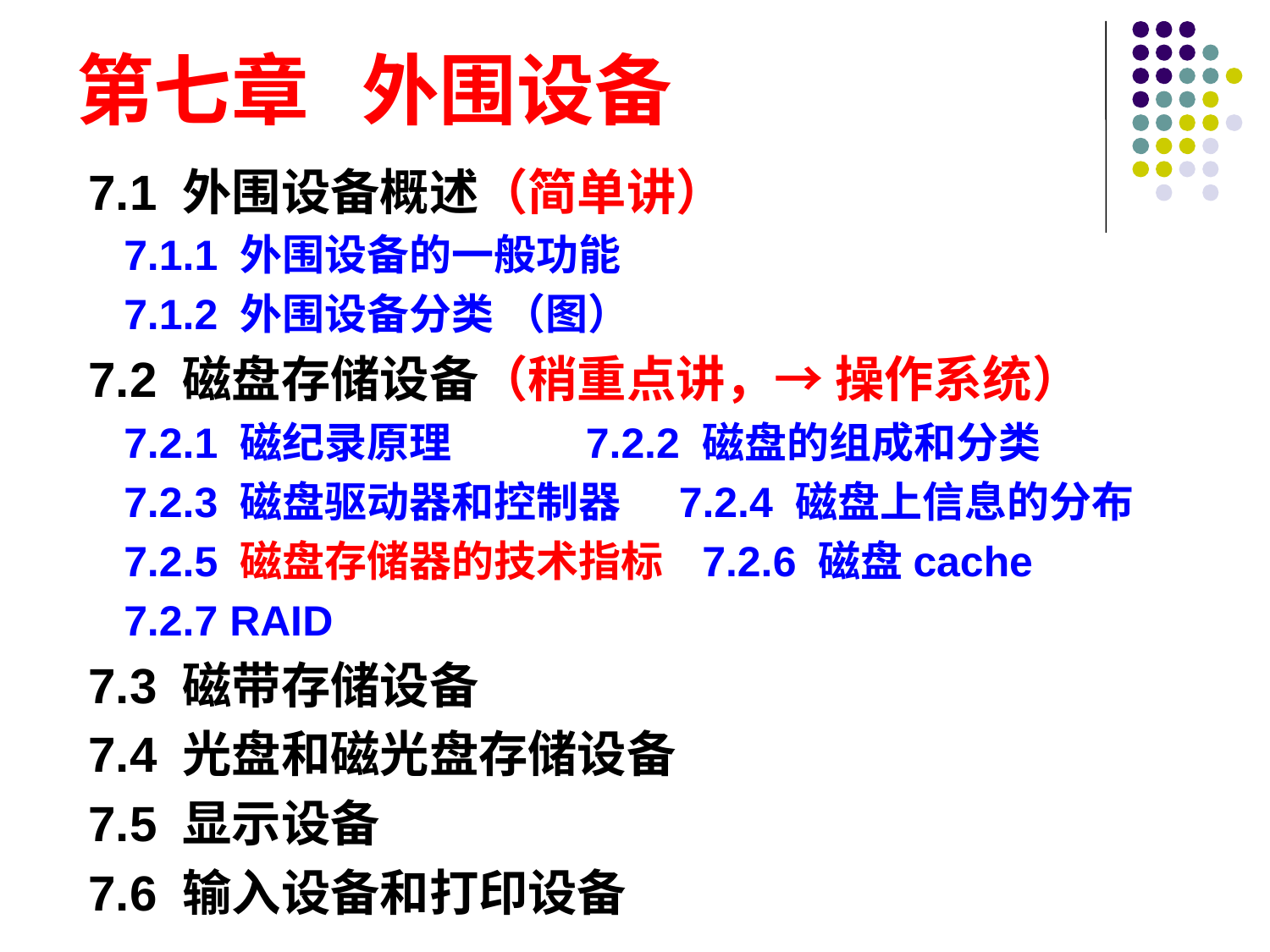

# 第七章   外围设备
7.1 外围设备概述（简单讲）
   7.1.1 外围设备的一般功能
   7.1.2 外围设备分类 （图）
7.2 磁盘存储设备（稍重点讲，→ 操作系统）
   7.2.1 磁纪录原理             7.2.2 磁盘的组成和分类
   7.2.3 磁盘驱动器和控制器     7.2.4 磁盘上信息的分布
   7.2.5 磁盘存储器的技术指标   7.2.6 磁盘cache
   7.2.7 RAID
7.3 磁带存储设备
7.4 光盘和磁光盘存储设备
7.5 显示设备
7.6 输入设备和打印设备
2